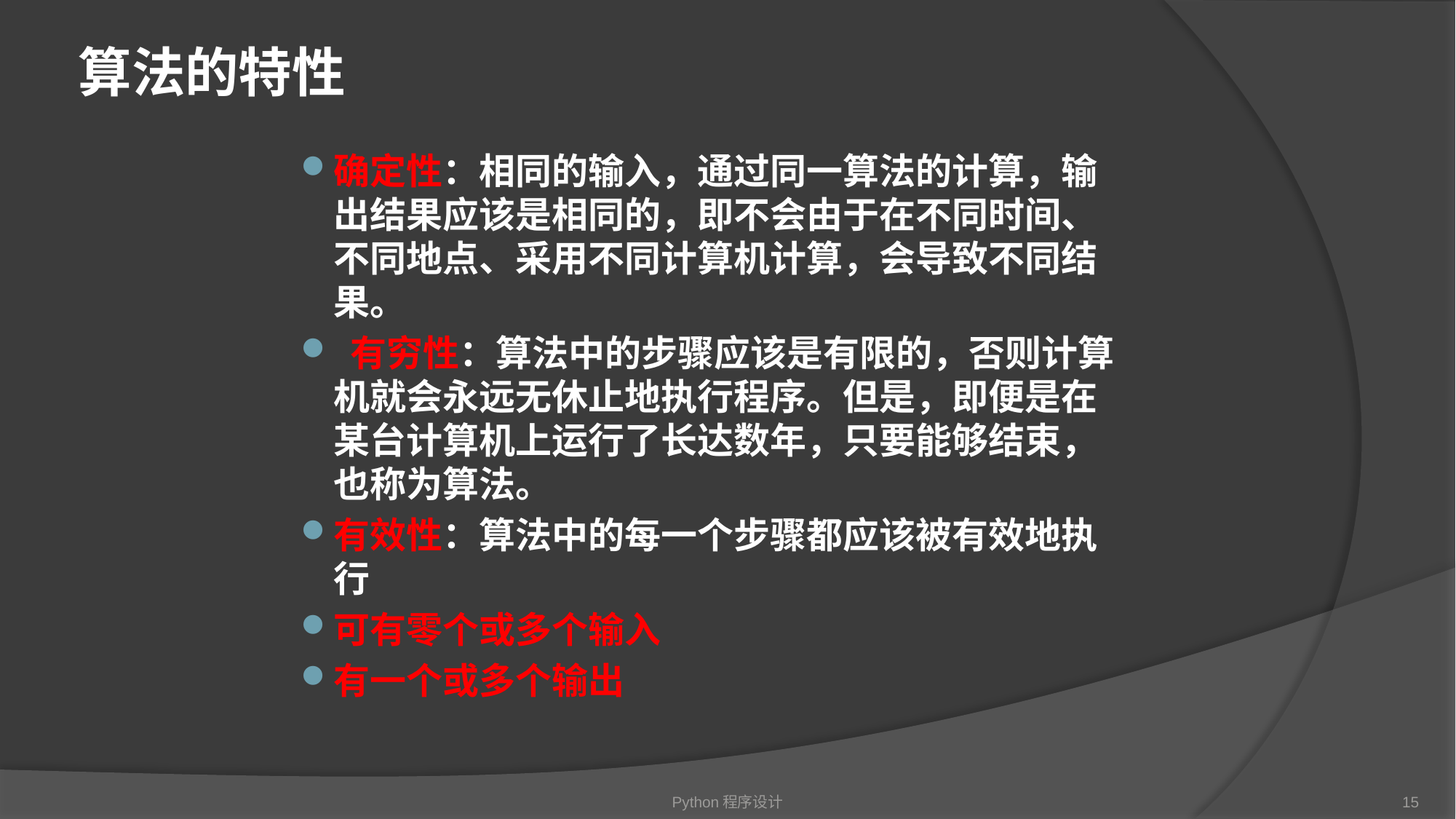

# 算法的特性
确定性：相同的输入，通过同一算法的计算，输出结果应该是相同的，即不会由于在不同时间、不同地点、采用不同计算机计算，会导致不同结果。
 有穷性：算法中的步骤应该是有限的，否则计算机就会永远无休止地执行程序。但是，即便是在某台计算机上运行了长达数年，只要能够结束，也称为算法。
有效性：算法中的每一个步骤都应该被有效地执行
可有零个或多个输入
有一个或多个输出

Python程序设计
15